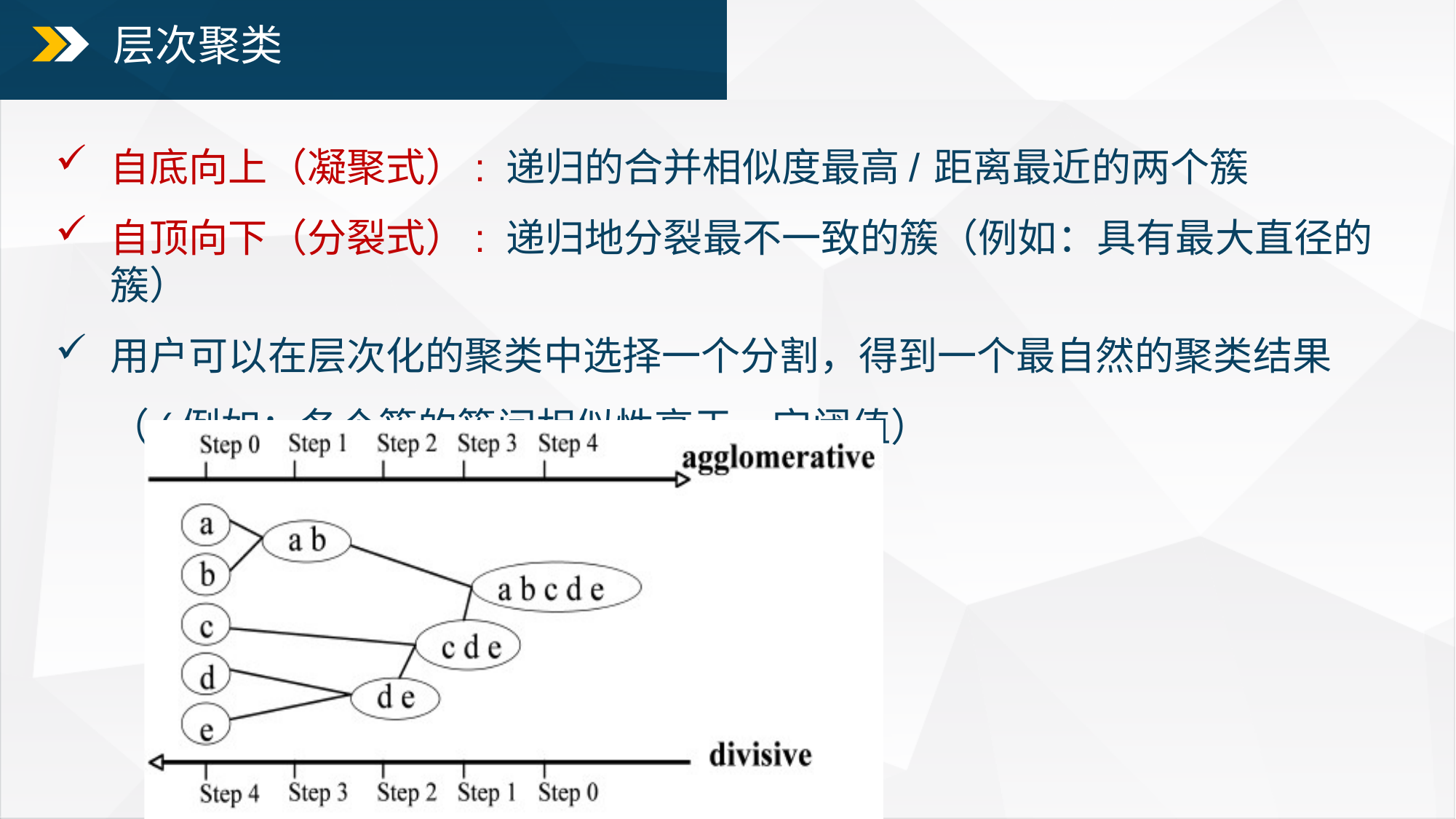

# 层次聚类

自底向上（凝聚式）: 递归的合并相似度最高/距离最近的两个簇
自顶向下（分裂式）: 递归地分裂最不一致的簇（例如：具有最大直径的簇）
用户可以在层次化的聚类中选择一个分割，得到一个最自然的聚类结果（(例如：各个簇的簇间相似性高于一定阈值）